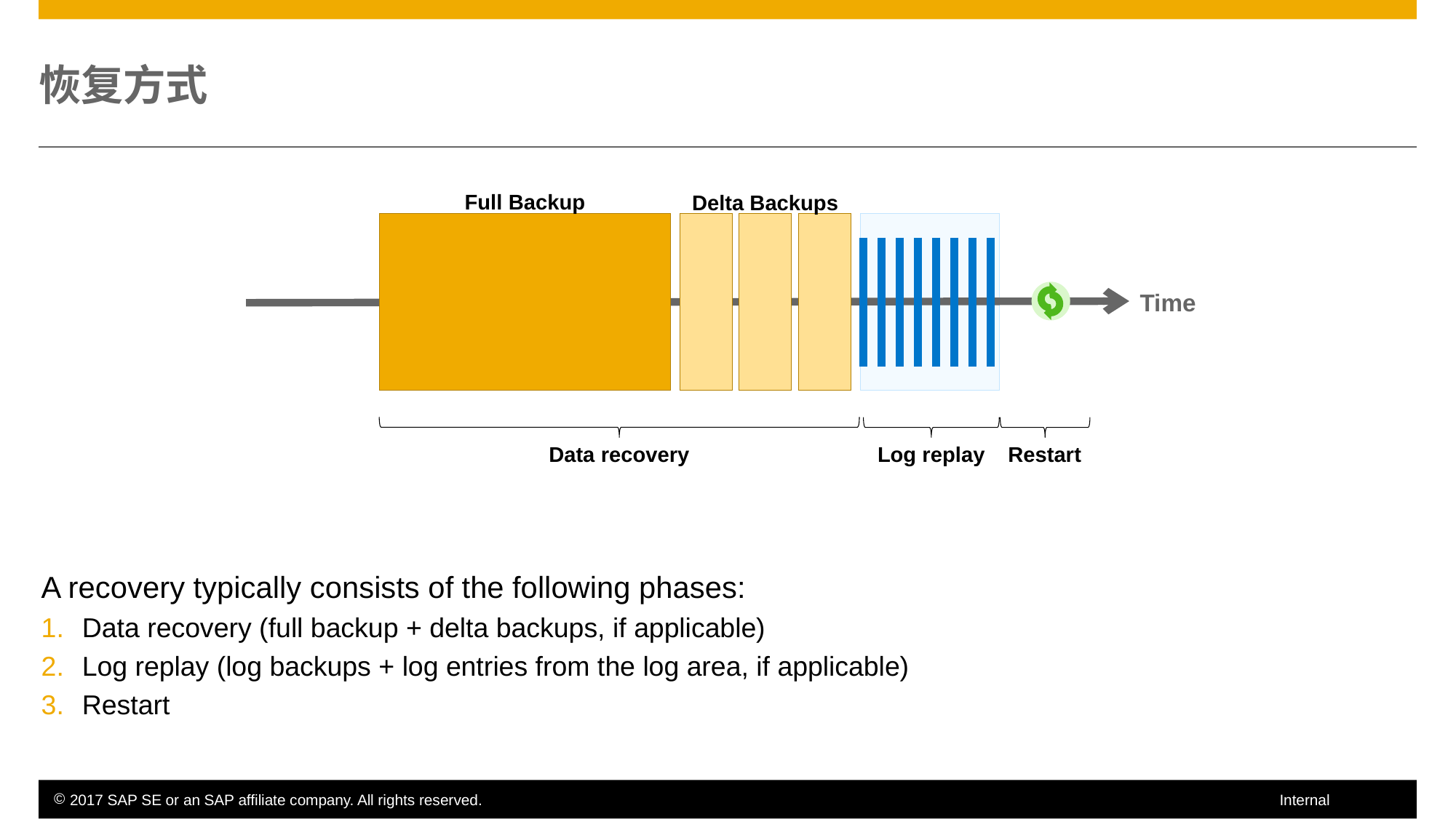

# 恢复方式

Full Backup
Delta Backups

Time

Data recovery
Log replay
Restart

A recovery typically consists of the following phases:
Data recovery (full backup + delta backups, if applicable)
Log replay (log backups + log entries from the log area, if applicable)
Restart